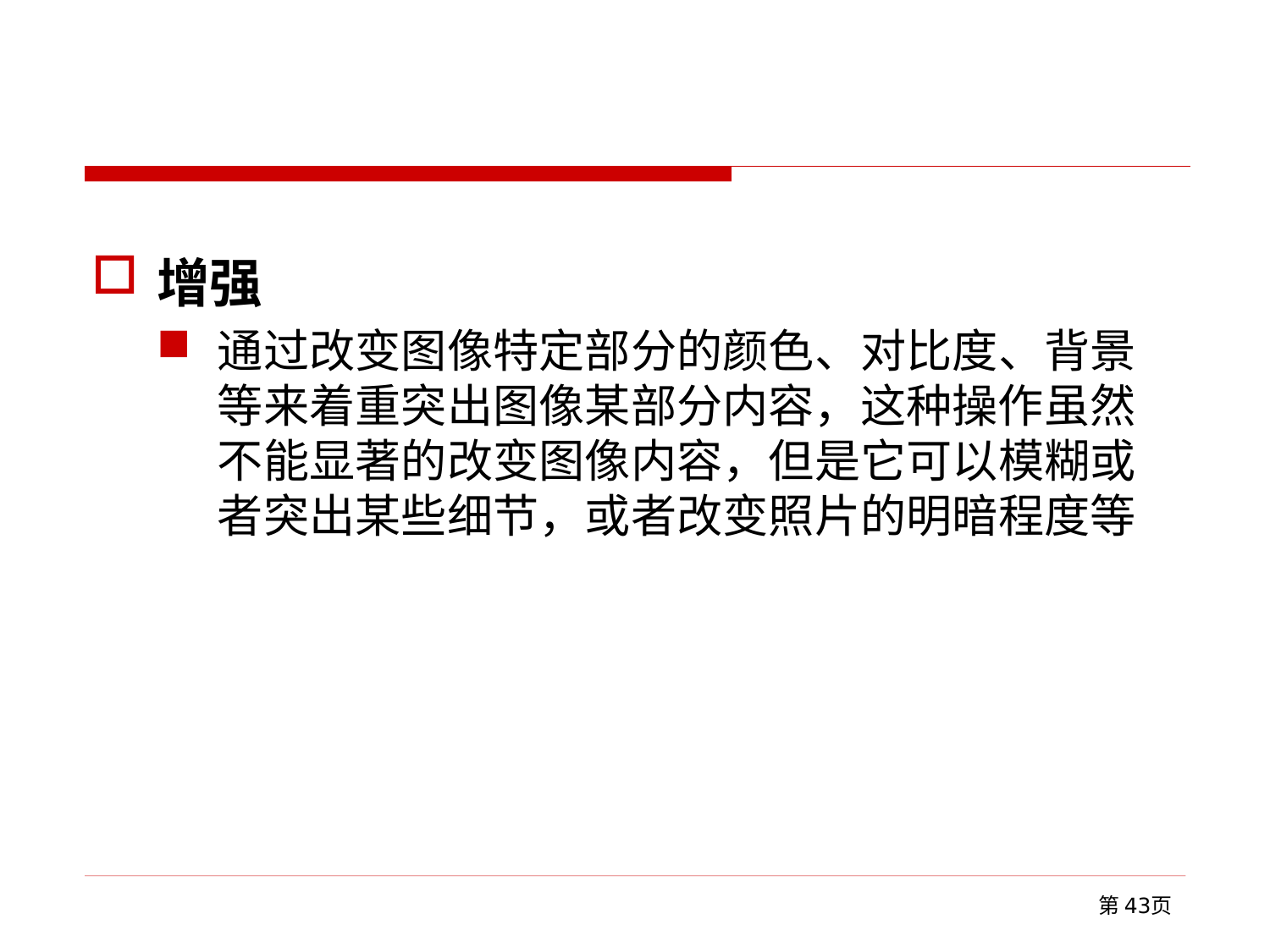

#
增强
通过改变图像特定部分的颜色、对比度、背景等来着重突出图像某部分内容，这种操作虽然不能显著的改变图像内容，但是它可以模糊或者突出某些细节，或者改变照片的明暗程度等
43